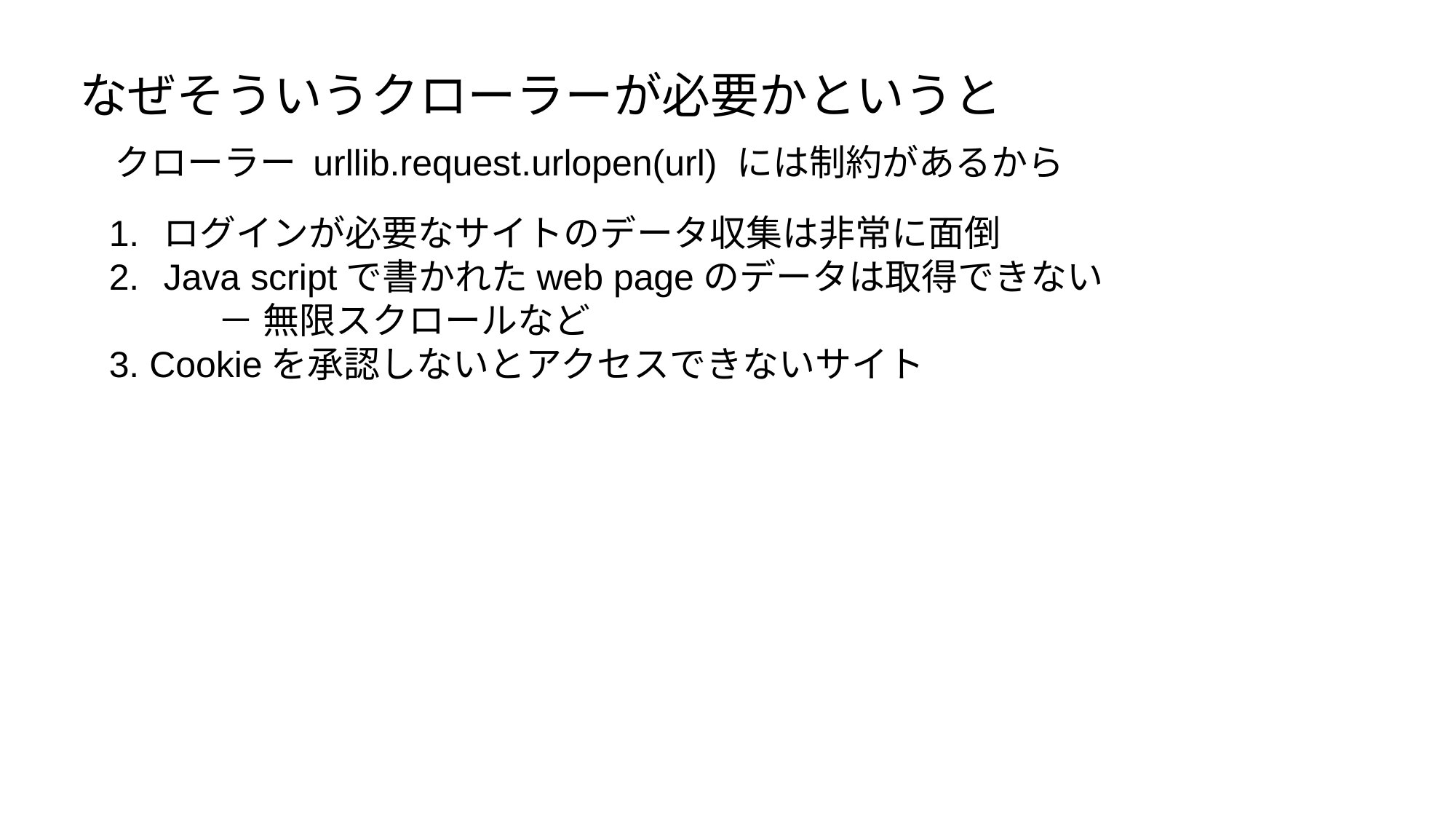

なぜそういうクローラーが必要かというと
クローラー urllib.request.urlopen(url) には制約があるから
ログインが必要なサイトのデータ収集は非常に面倒
Java scriptで書かれたweb pageのデータは取得できない
　　　－ 無限スクロールなど
3. Cookieを承認しないとアクセスできないサイト